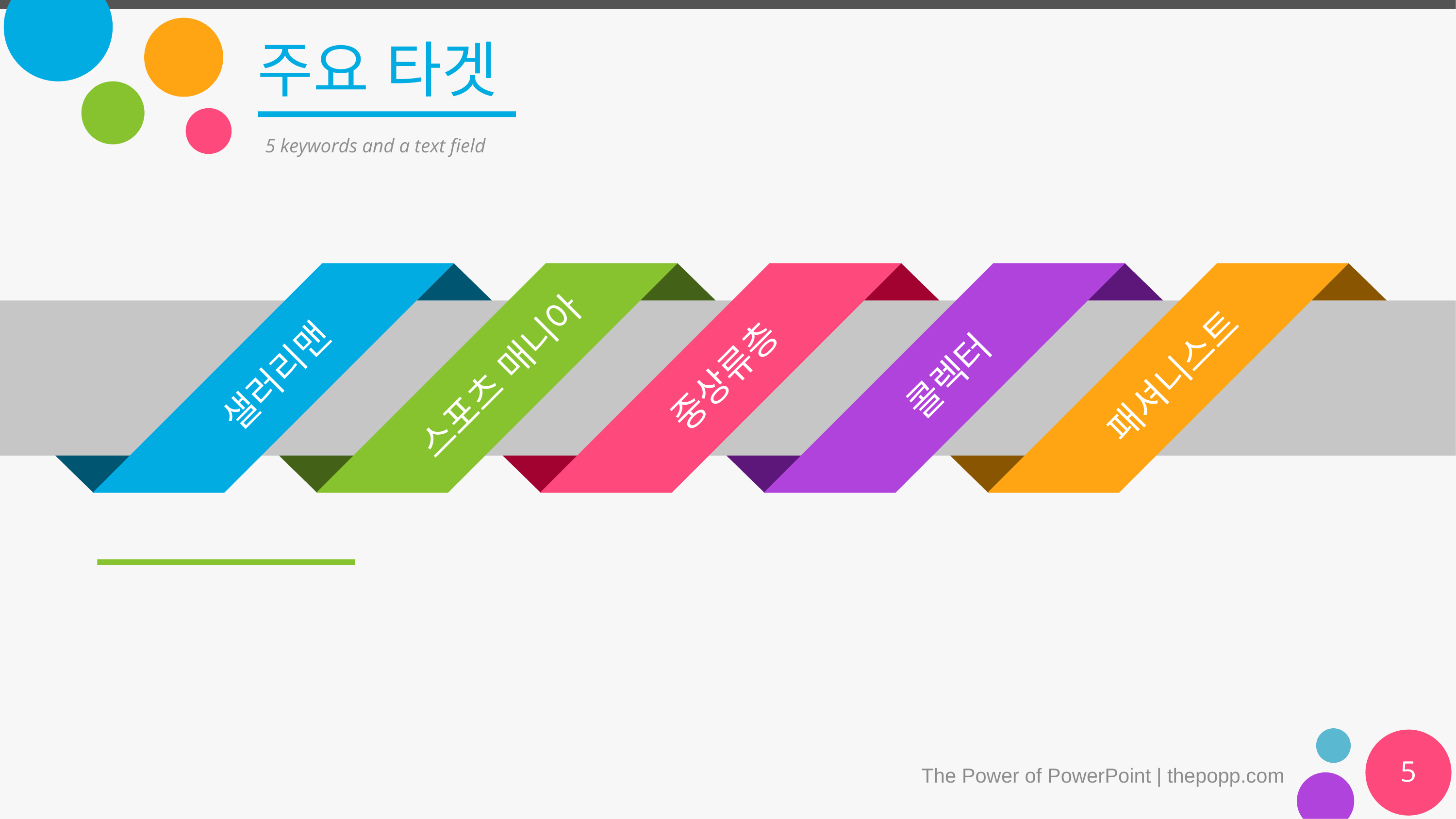

# 주요 타겟
5 keywords and a text field
샐러리맨
스포츠 매니아
중상류층
콜렉터
패셔니스트

5
The Power of PowerPoint | thepopp.com